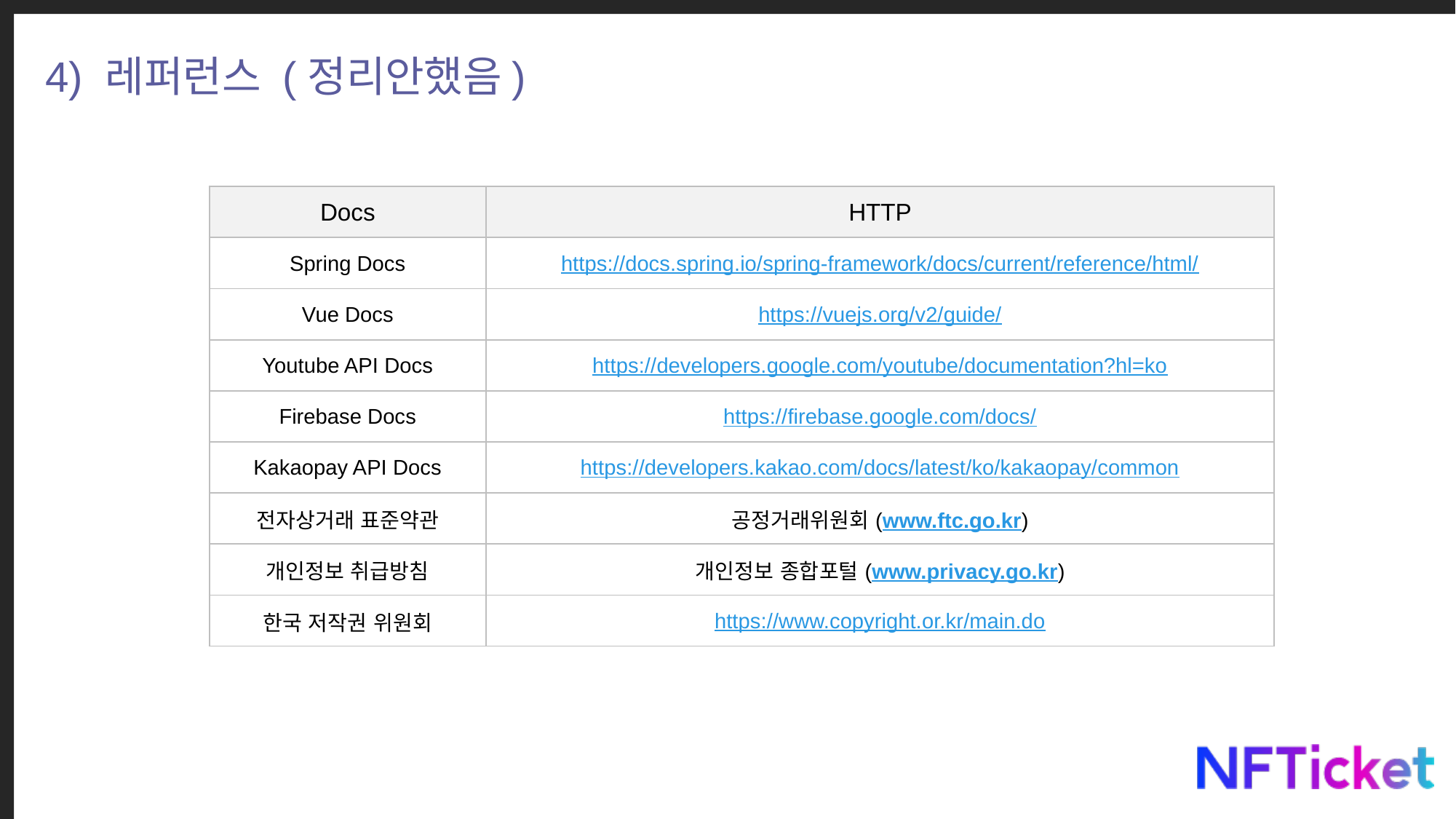

4) 레퍼런스 (정리안했음)
| Docs | HTTP |
| --- | --- |
| Spring Docs | https://docs.spring.io/spring-framework/docs/current/reference/html/ |
| Vue Docs | https://vuejs.org/v2/guide/ |
| Youtube API Docs | https://developers.google.com/youtube/documentation?hl=ko |
| Firebase Docs | https://firebase.google.com/docs/ |
| Kakaopay API Docs | https://developers.kakao.com/docs/latest/ko/kakaopay/common |
| 전자상거래 표준약관 | 공정거래위원회(www.ftc.go.kr) |
| 개인정보 취급방침 | 개인정보 종합포털(www.privacy.go.kr) |
| 한국 저작권 위원회 | https://www.copyright.or.kr/main.do |